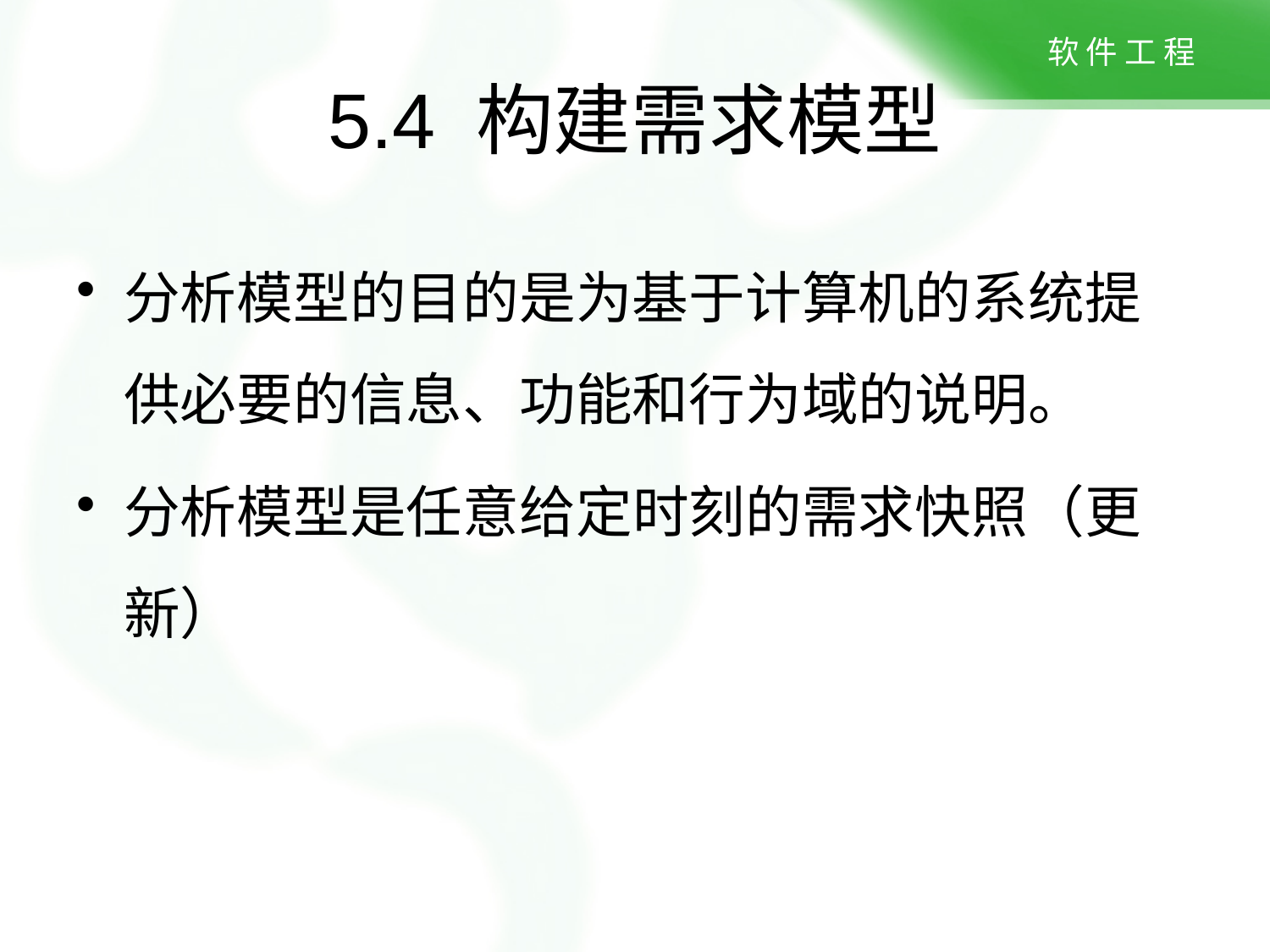

# 5.4 构建需求模型
分析模型的目的是为基于计算机的系统提供必要的信息、功能和行为域的说明。
分析模型是任意给定时刻的需求快照（更新）